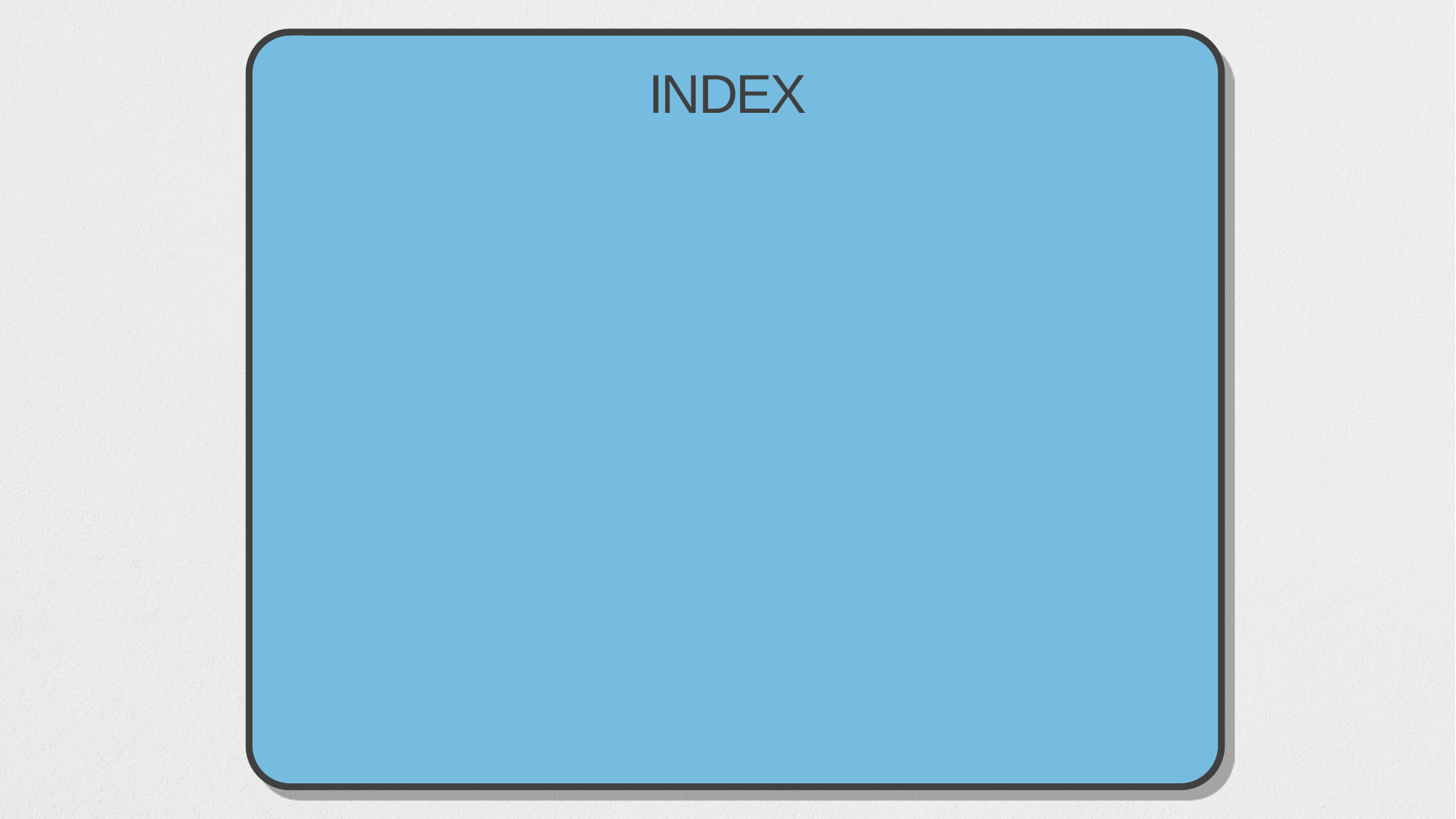

INDEX
목표와 목적
사용 언어 및 기술
프로젝트
추가사항